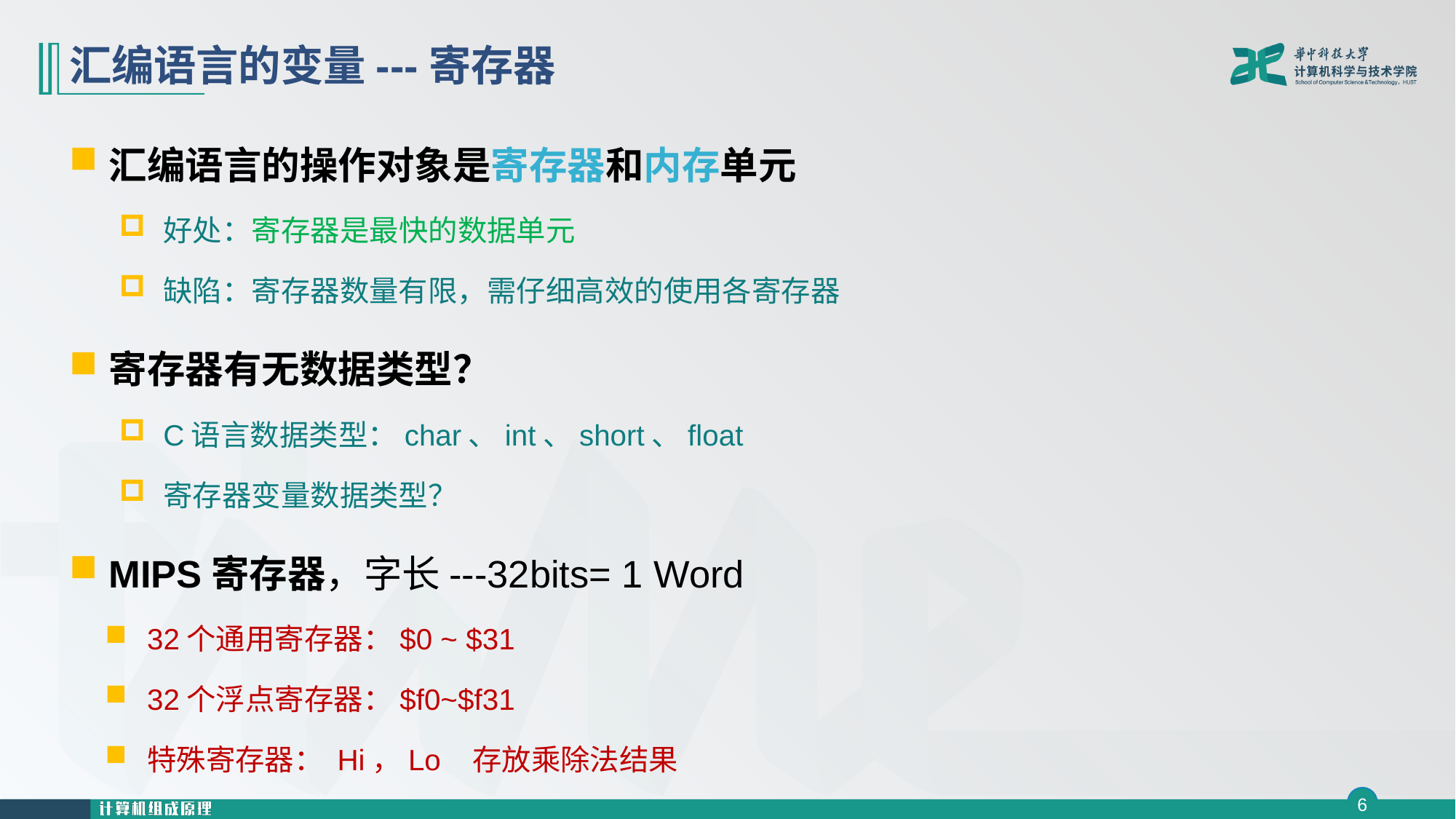

# 汇编语言的变量---寄存器
汇编语言的操作对象是寄存器和内存单元
好处：寄存器是最快的数据单元
缺陷：寄存器数量有限，需仔细高效的使用各寄存器
寄存器有无数据类型？
C语言数据类型：char、int、short、float
寄存器变量数据类型？
MIPS寄存器，字长---32bits= 1 Word
32个通用寄存器：$0 ~ $31
32个浮点寄存器：$f0~$f31
特殊寄存器： Hi，Lo   存放乘除法结果